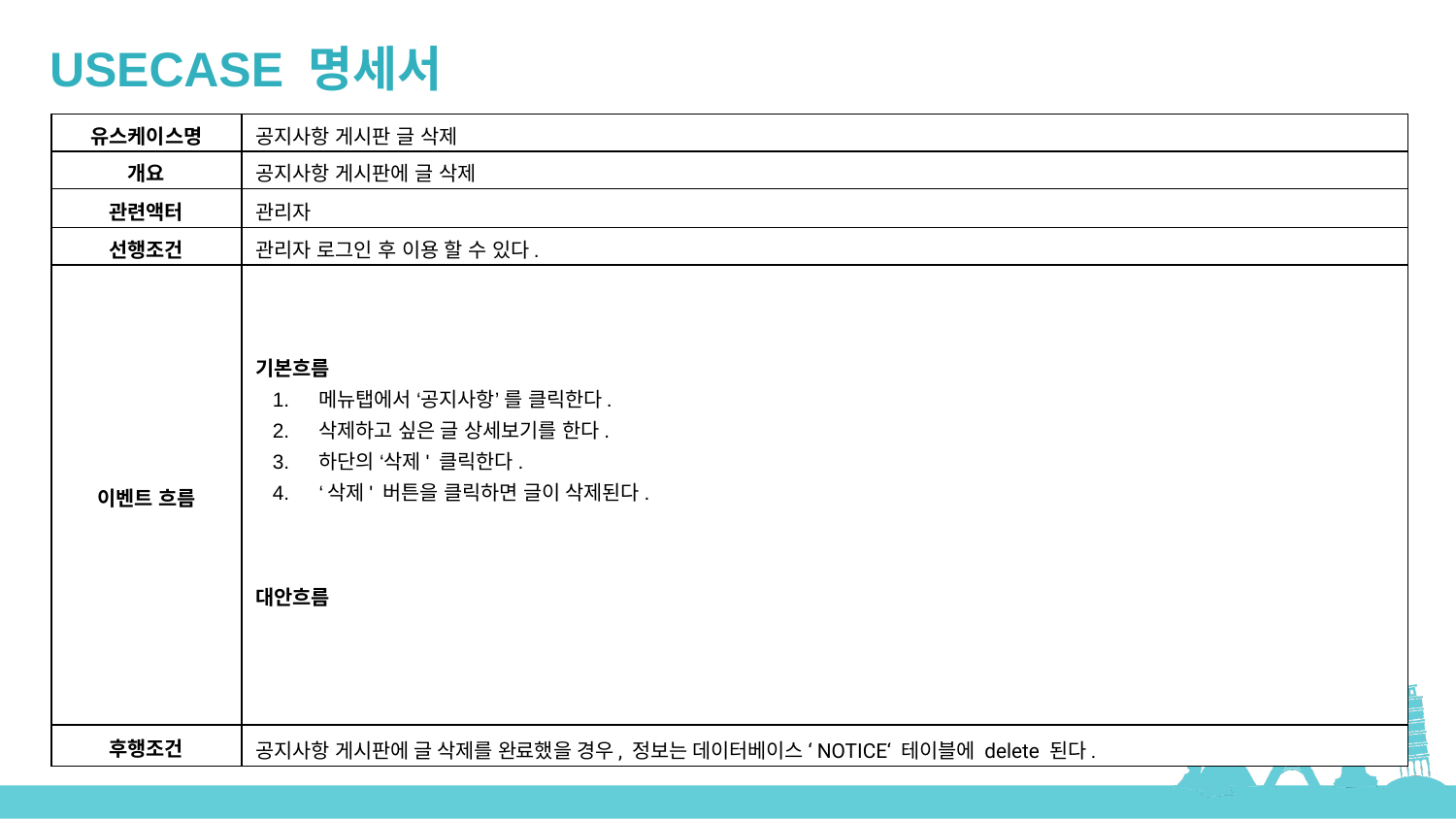

USECASE 명세서
| 유스케이스명 | 공지사항 게시판 글 삭제 |
| --- | --- |
| 개요 | 공지사항 게시판에 글 삭제 |
| 관련액터 | 관리자 |
| 선행조건 | 관리자 로그인 후 이용 할 수 있다. |
| 이벤트 흐름 | 기본흐름 메뉴탭에서 ‘공지사항’ 를 클릭한다. 삭제하고 싶은 글 상세보기를 한다. 하단의 ‘삭제' 클릭한다. ‘삭제' 버튼을 클릭하면 글이 삭제된다. 대안흐름 |
| 후행조건 | 공지사항 게시판에 글 삭제를 완료했을 경우, 정보는 데이터베이스 ‘NOTICE‘ 테이블에 delete 된다. |